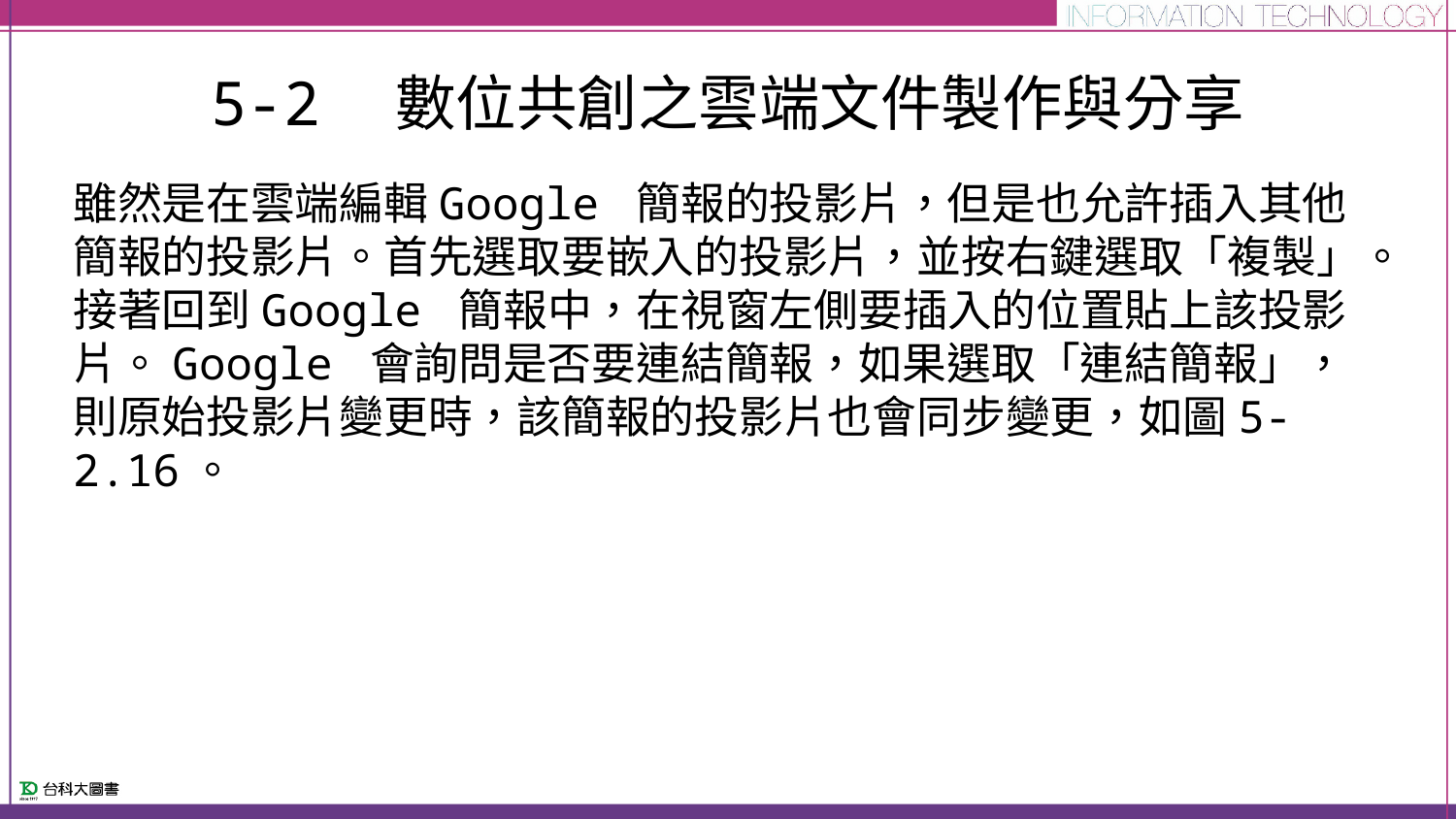

# 5-2　數位共創之雲端文件製作與分享
雖然是在雲端編輯Google 簡報的投影片，但是也允許插入其他簡報的投影片。首先選取要嵌入的投影片，並按右鍵選取「複製」。接著回到Google 簡報中，在視窗左側要插入的位置貼上該投影片。Google 會詢問是否要連結簡報，如果選取「連結簡報」，則原始投影片變更時，該簡報的投影片也會同步變更，如圖5-2.16。